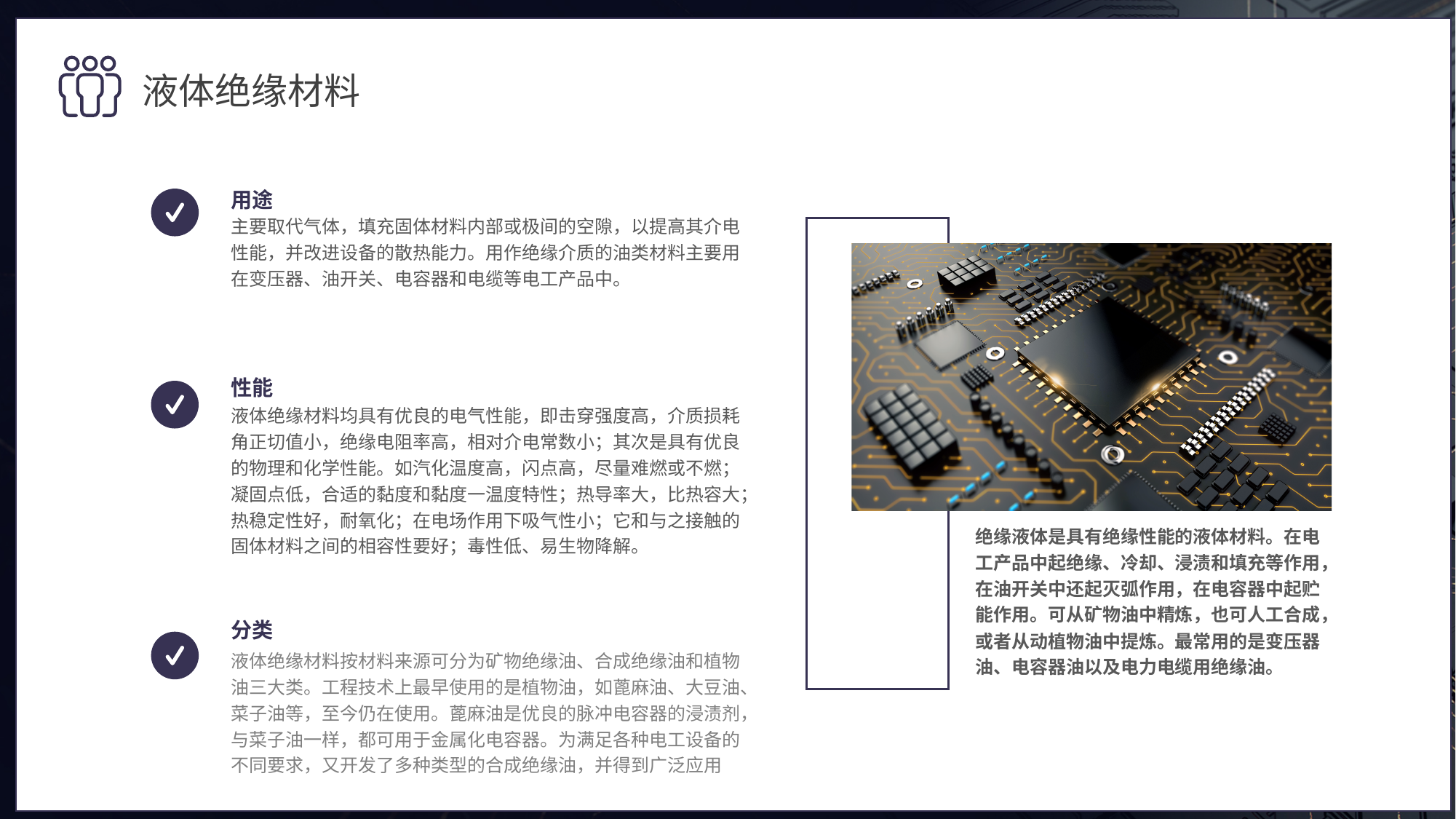

液体绝缘材料
用途

主要取代气体，填充固体材料内部或极间的空隙，以提高其介电性能，并改进设备的散热能力。用作绝缘介质的油类材料主要用在变压器、油开关、电容器和电缆等电工产品中。

性能

液体绝缘材料均具有优良的电气性能，即击穿强度高，介质损耗角正切值小，绝缘电阻率高，相对介电常数小；其次是具有优良的物理和化学性能。如汽化温度高，闪点高，尽量难燃或不燃；凝固点低，合适的黏度和黏度一温度特性；热导率大，比热容大；热稳定性好，耐氧化；在电场作用下吸气性小；它和与之接触的固体材料之间的相容性要好；毒性低、易生物降解。

绝缘液体是具有绝缘性能的液体材料。在电工产品中起绝缘、冷却、浸渍和填充等作用，在油开关中还起灭弧作用，在电容器中起贮能作用。可从矿物油中精炼，也可人工合成，或者从动植物油中提炼。最常用的是变压器油、电容器油以及电力电缆用绝缘油。
分类

液体绝缘材料按材料来源可分为矿物绝缘油、合成绝缘油和植物油三大类。工程技术上最早使用的是植物油，如蓖麻油、大豆油、菜子油等，至今仍在使用。蓖麻油是优良的脉冲电容器的浸渍剂，与菜子油一样，都可用于金属化电容器。为满足各种电工设备的不同要求，又开发了多种类型的合成绝缘油，并得到广泛应用